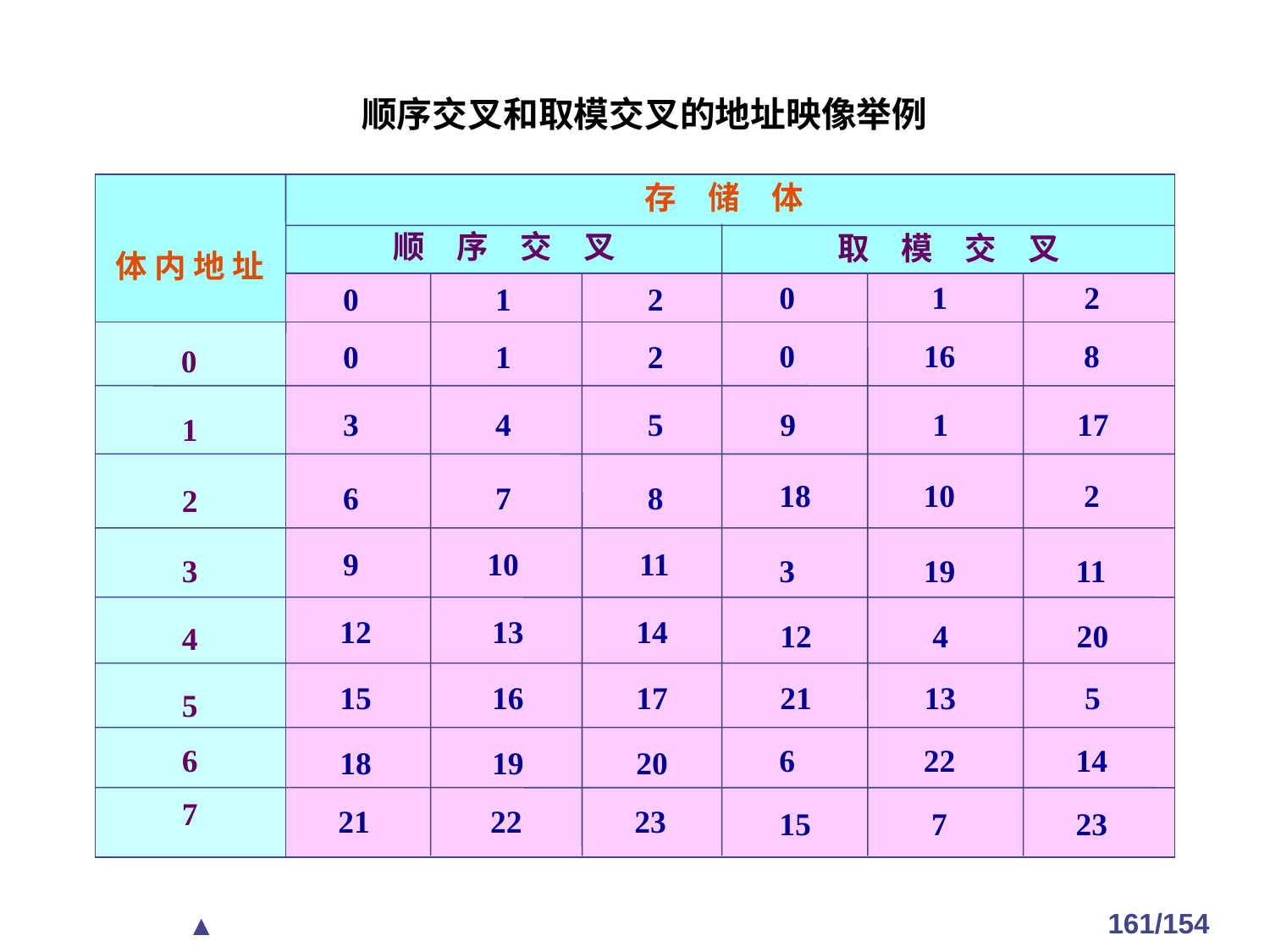

顺序交叉和取模交叉的地址映像举例
存　储　体

顺　序　交　叉
取　模　交　叉

体 内 地 址
0                 1                 2

0                 1                 2

0                16                8
0                 1                 2
0

3                 4                 5
9                 1                17
1

18              10                2
6                 7                 8
2

9                10               11
3
3                19               11

12               13              14
12               4                20
4

15               16              17
21              13                5
5

6
6                22               14
18               19              20

7
21               22              23
15               7                23